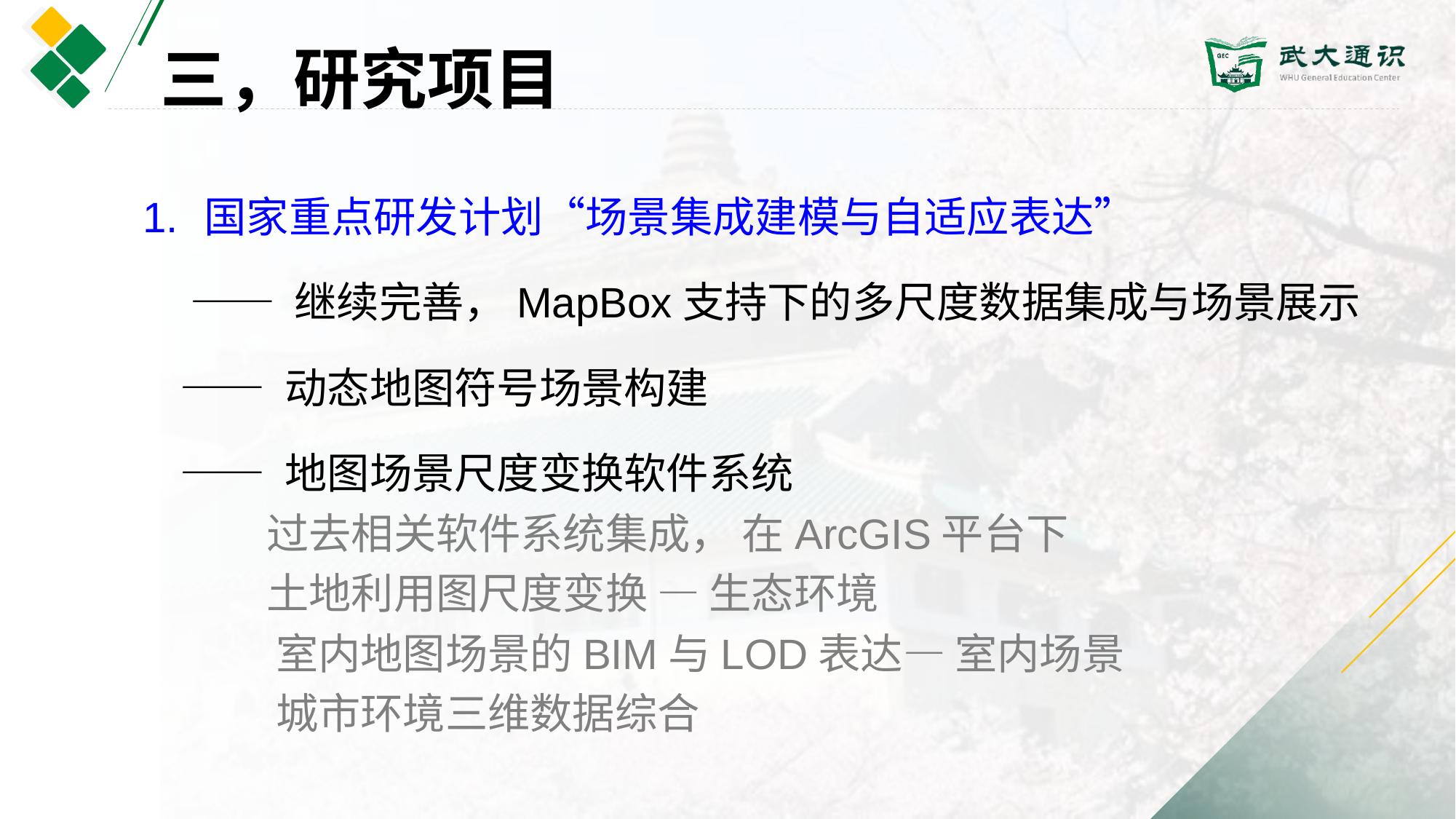

三，研究项目
国家重点研发计划“场景集成建模与自适应表达”
     —— 继续完善，MapBox支持下的多尺度数据集成与场景展示
    —— 动态地图符号场景构建
    —— 地图场景尺度变换软件系统
            过去相关软件系统集成， 在ArcGIS平台下
            土地利用图尺度变换 — 生态环境
             室内地图场景的BIM与LOD表达— 室内场景
             城市环境三维数据综合